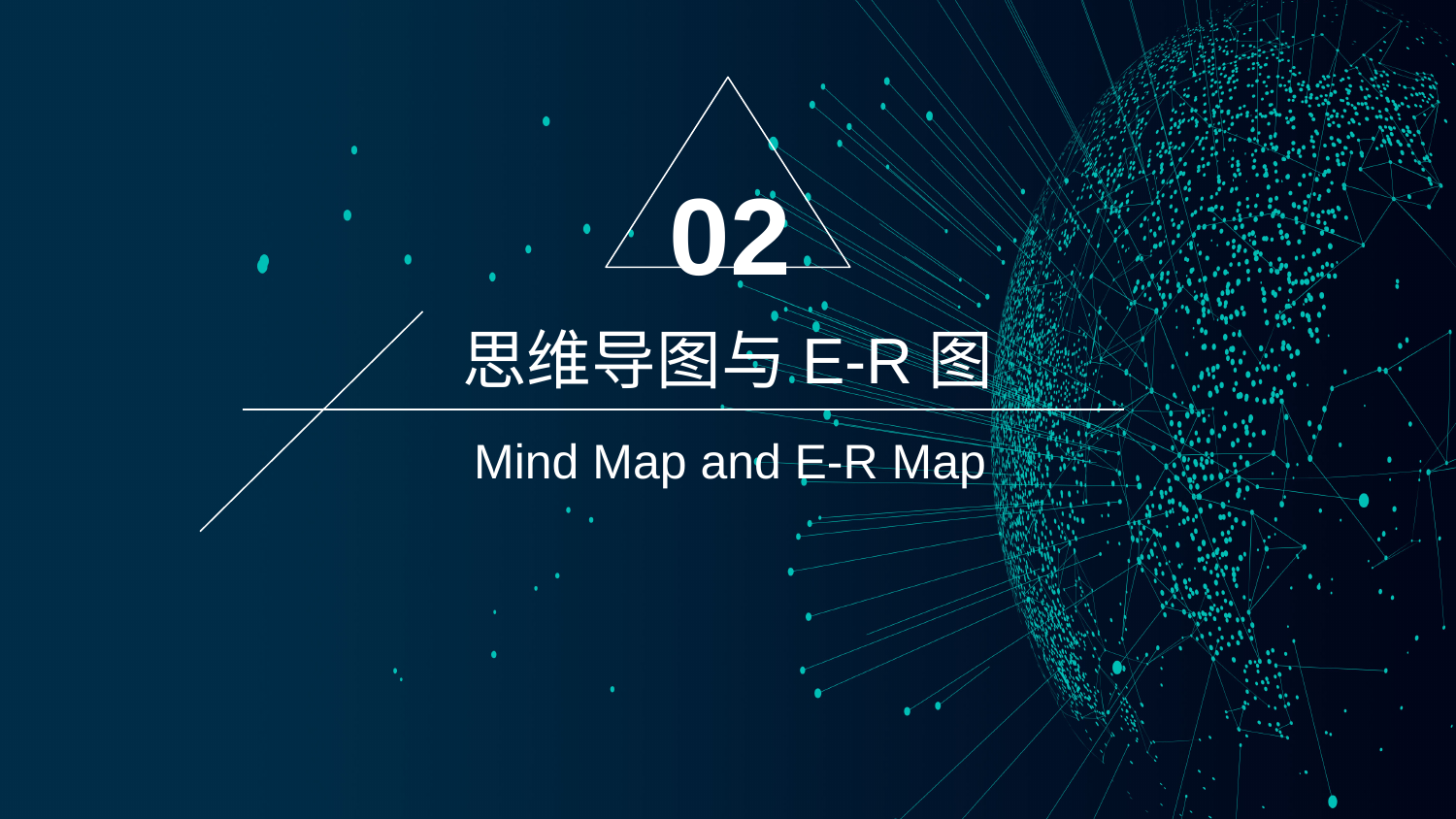

02
思维导图与E-R图
Mind Map and E-R Map